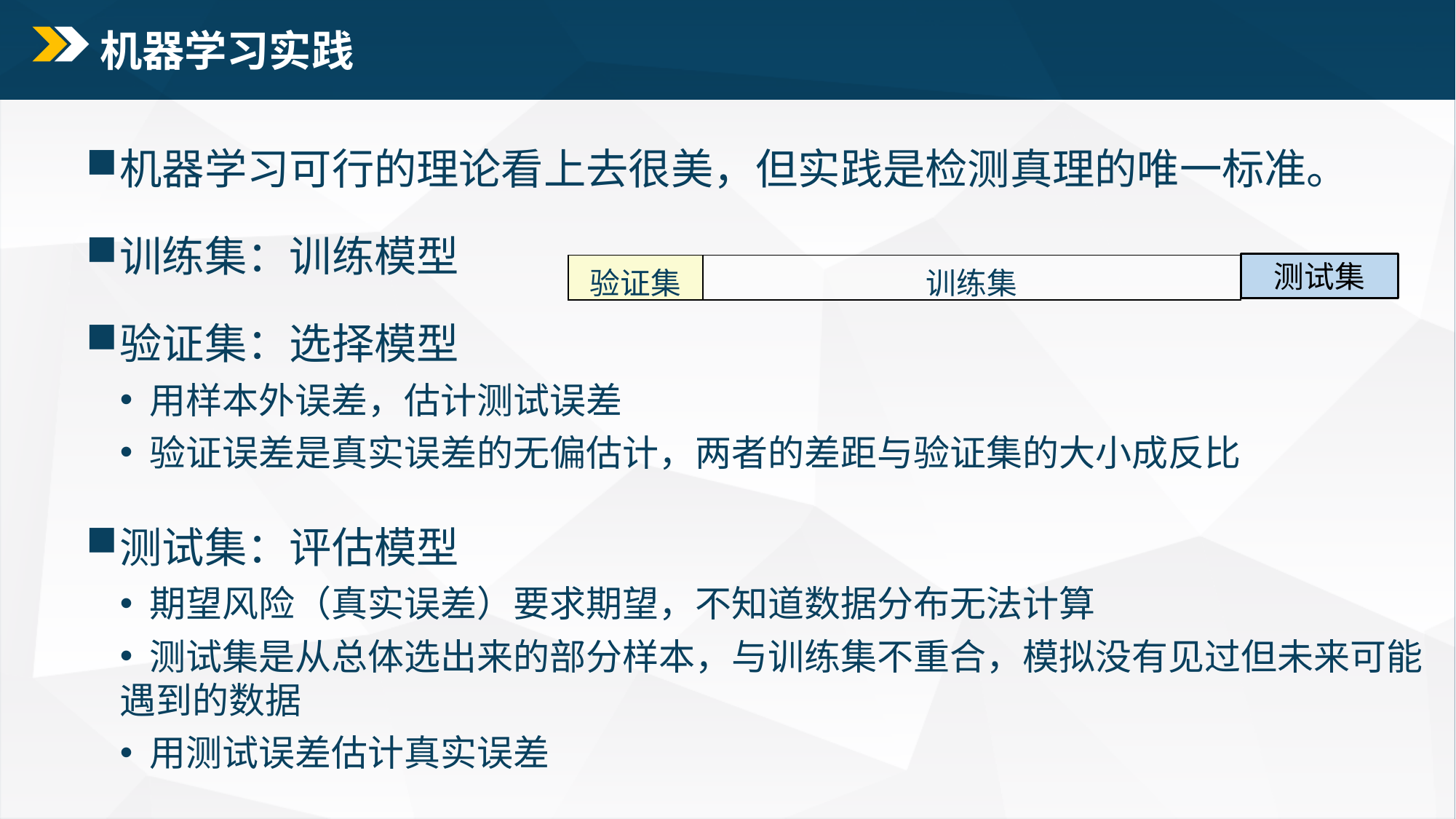

# 机器学习实践
机器学习可行的理论看上去很美，但实践是检测真理的唯一标准。

训练集：训练模型

验证集：选择模型
 用样本外误差，估计测试误差
 验证误差是真实误差的无偏估计，两者的差距与验证集的大小成反比

测试集：评估模型
 期望风险（真实误差）要求期望，不知道数据分布无法计算
 测试集是从总体选出来的部分样本，与训练集不重合，模拟没有见过但未来可能遇到的数据
 用测试误差估计真实误差

测试集

| 验证集 | 训练集 |
| --- | --- |